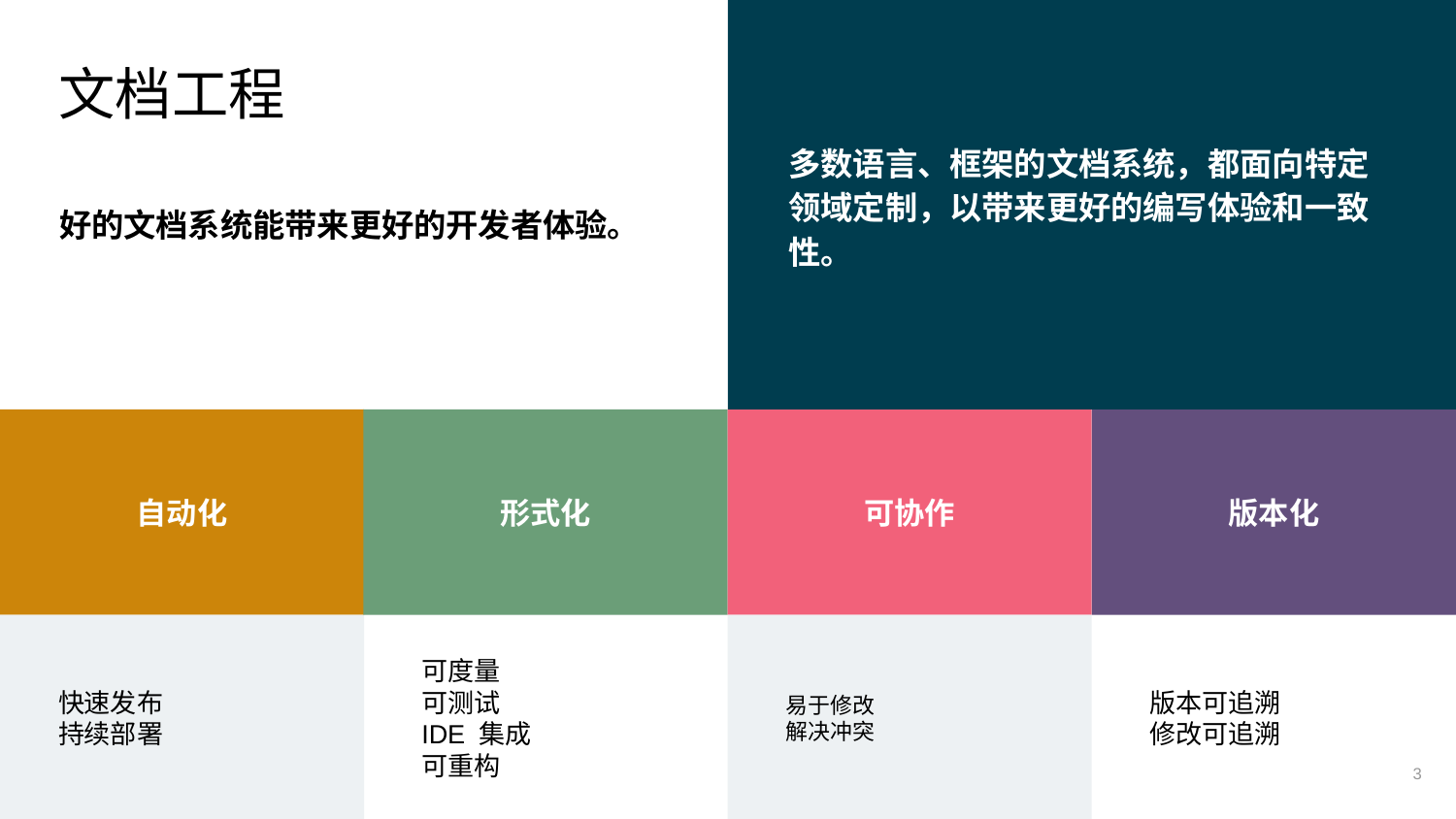

多数语言、框架的文档系统，都面向特定领域定制，以带来更好的编写体验和一致性。
# 文档工程
好的文档系统能带来更好的开发者体验。
自动化
形式化
可协作
版本化
快速发布
持续部署
可度量
可测试
IDE 集成
可重构
易于修改
解决冲突
版本可追溯
修改可追溯
3